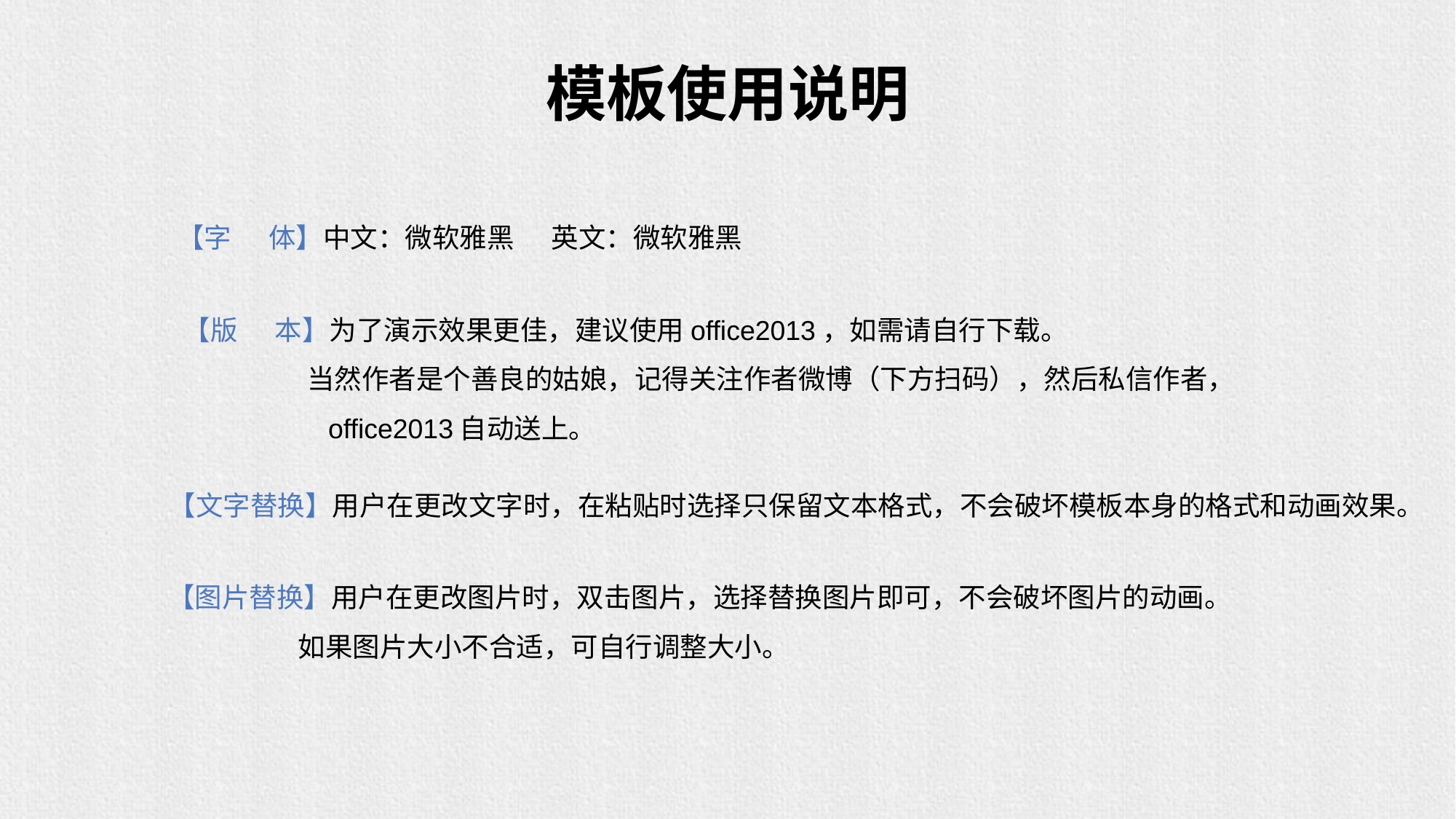

模板使用说明
【字      体】中文：微软雅黑      英文：微软雅黑
【版      本】为了演示效果更佳，建议使用office2013，如需请自行下载。
                   当然作者是个善良的姑娘，记得关注作者微博（下方扫码），然后私信作者，
                   office2013自动送上。
【文字替换】用户在更改文字时，在粘贴时选择只保留文本格式，不会破坏模板本身的格式和动画效果。
【图片替换】用户在更改图片时，双击图片，选择替换图片即可，不会破坏图片的动画。
                    如果图片大小不合适，可自行调整大小。